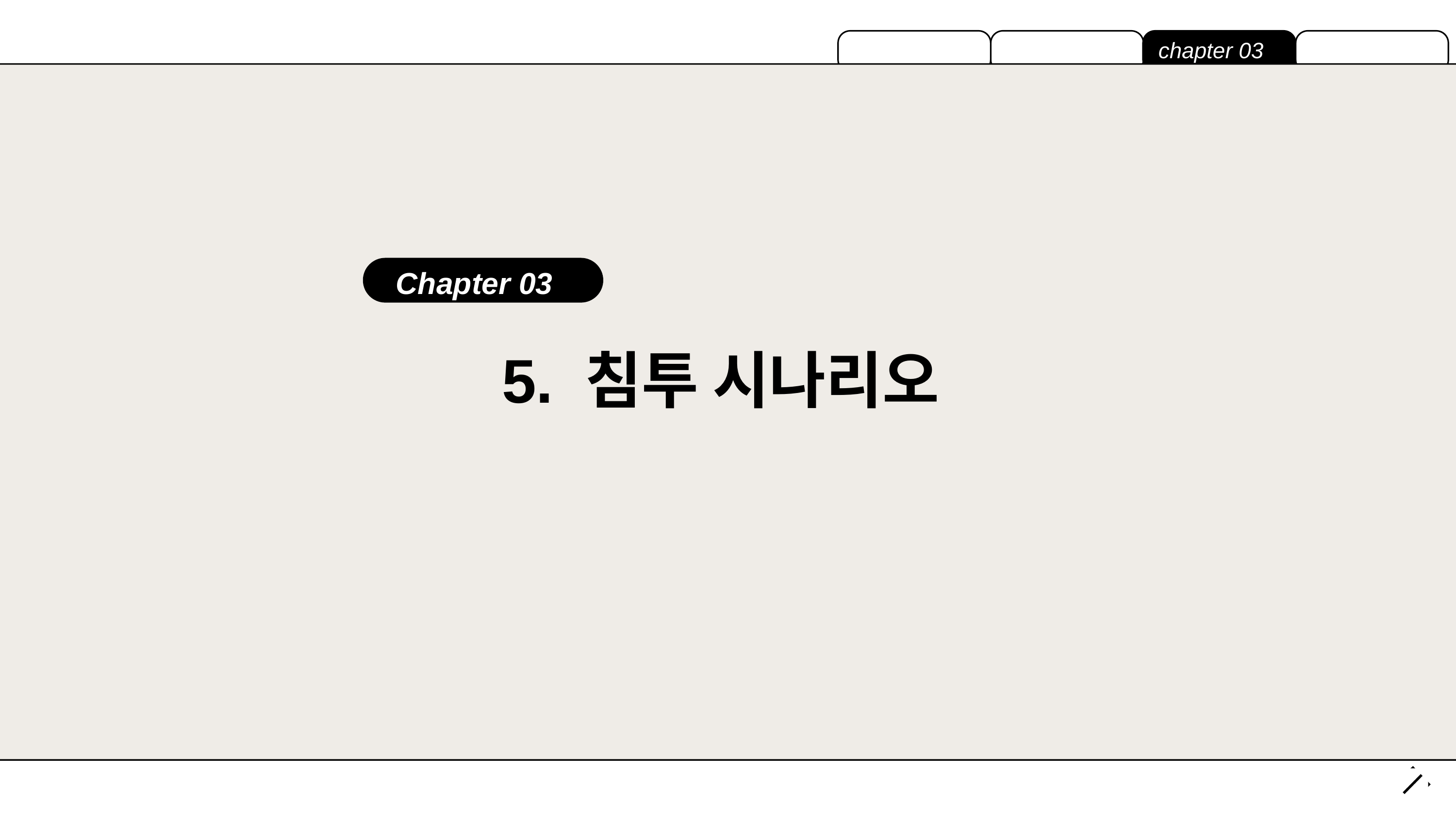

chapter 03

Chapter 03
5. 침투 시나리오